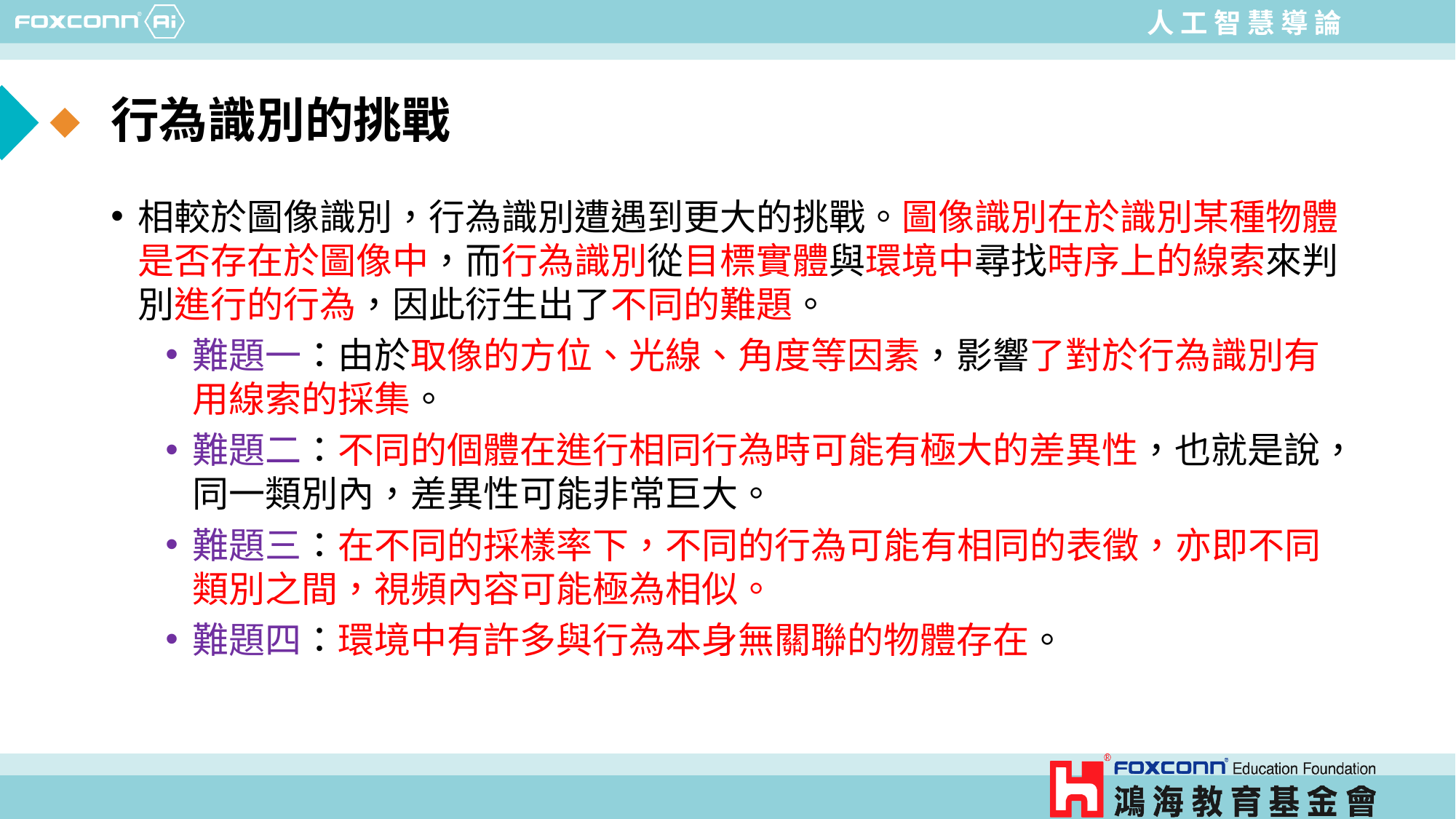

# 行為識別的挑戰
相較於圖像識別，行為識別遭遇到更大的挑戰。圖像識別在於識別某種物體是否存在於圖像中，而行為識別從目標實體與環境中尋找時序上的線索來判別進行的行為，因此衍生出了不同的難題。
難題一：由於取像的方位、光線、角度等因素，影響了對於行為識別有用線索的採集。
難題二：不同的個體在進行相同行為時可能有極大的差異性，也就是說，同一類別內，差異性可能非常巨大。
難題三：在不同的採樣率下，不同的行為可能有相同的表徵，亦即不同類別之間，視頻內容可能極為相似。
難題四：環境中有許多與行為本身無關聯的物體存在。